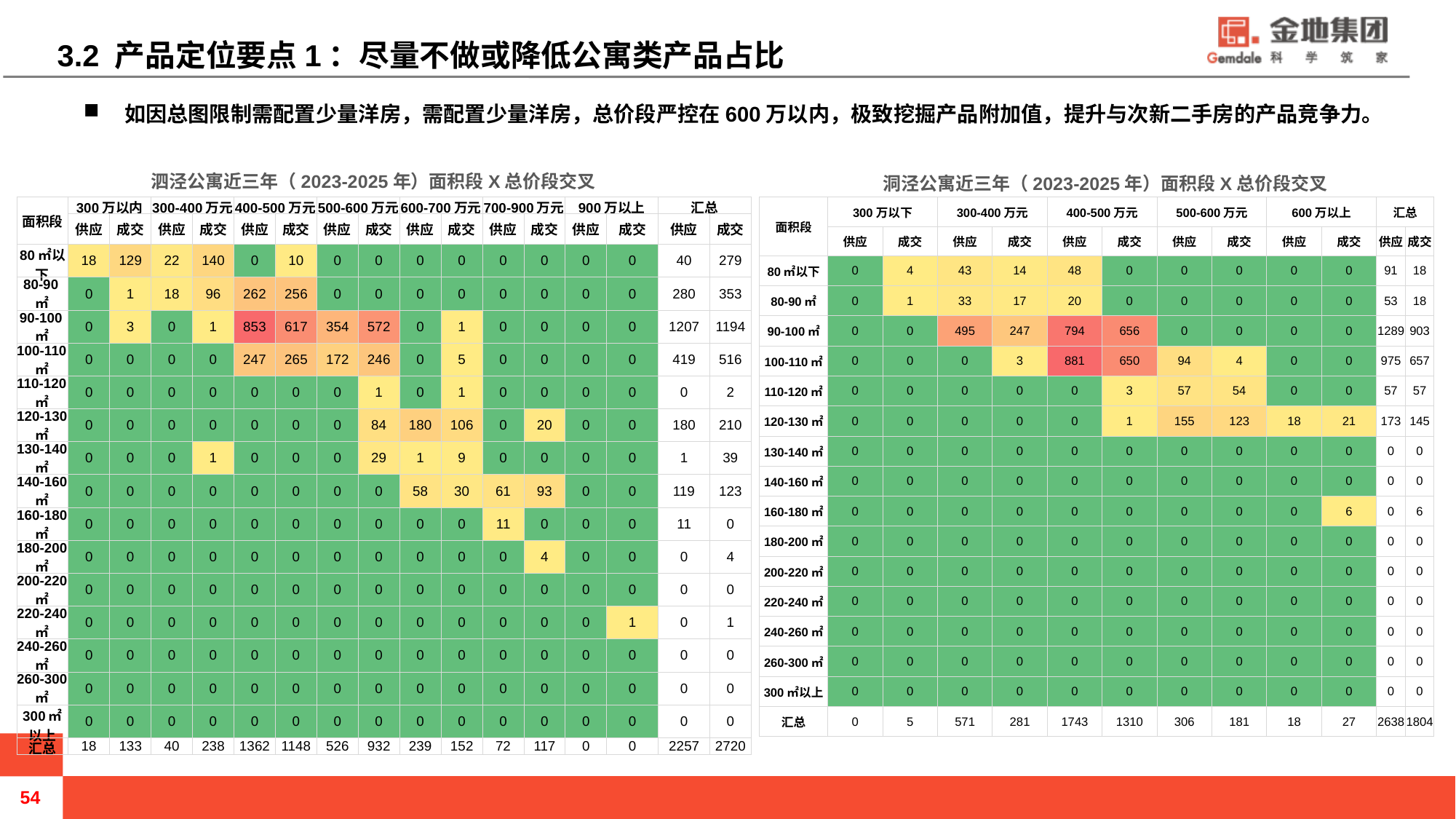

# 3.2 产品定位要点1：尽量不做或降低公寓类产品占比
如因总图限制需配置少量洋房，需配置少量洋房，总价段严控在600万以内，极致挖掘产品附加值，提升与次新二手房的产品竞争力。
泗泾公寓近三年（2023-2025年）面积段X总价段交叉
洞泾公寓近三年（2023-2025年）面积段X总价段交叉
| 面积段 | 300万以内 |  | 300-400万元 |  | 400-500万元 |  | 500-600万元 |  | 600-700万元 |  | 700-900万元 |  | 900万以上 |  | 汇总 |  |
| --- | --- | --- | --- | --- | --- | --- | --- | --- | --- | --- | --- | --- | --- | --- | --- | --- |
|  | 供应 | 成交 | 供应 | 成交 | 供应 | 成交 | 供应 | 成交 | 供应 | 成交 | 供应 | 成交 | 供应 | 成交 | 供应 | 成交 |
| 80㎡以下 | 18 | 129 | 22 | 140 | 0 | 10 | 0 | 0 | 0 | 0 | 0 | 0 | 0 | 0 | 40 | 279 |
| 80-90㎡ | 0 | 1 | 18 | 96 | 262 | 256 | 0 | 0 | 0 | 0 | 0 | 0 | 0 | 0 | 280 | 353 |
| 90-100㎡ | 0 | 3 | 0 | 1 | 853 | 617 | 354 | 572 | 0 | 1 | 0 | 0 | 0 | 0 | 1207 | 1194 |
| 100-110㎡ | 0 | 0 | 0 | 0 | 247 | 265 | 172 | 246 | 0 | 5 | 0 | 0 | 0 | 0 | 419 | 516 |
| 110-120㎡ | 0 | 0 | 0 | 0 | 0 | 0 | 0 | 1 | 0 | 1 | 0 | 0 | 0 | 0 | 0 | 2 |
| 120-130㎡ | 0 | 0 | 0 | 0 | 0 | 0 | 0 | 84 | 180 | 106 | 0 | 20 | 0 | 0 | 180 | 210 |
| 130-140㎡ | 0 | 0 | 0 | 1 | 0 | 0 | 0 | 29 | 1 | 9 | 0 | 0 | 0 | 0 | 1 | 39 |
| 140-160㎡ | 0 | 0 | 0 | 0 | 0 | 0 | 0 | 0 | 58 | 30 | 61 | 93 | 0 | 0 | 119 | 123 |
| 160-180㎡ | 0 | 0 | 0 | 0 | 0 | 0 | 0 | 0 | 0 | 0 | 11 | 0 | 0 | 0 | 11 | 0 |
| 180-200㎡ | 0 | 0 | 0 | 0 | 0 | 0 | 0 | 0 | 0 | 0 | 0 | 4 | 0 | 0 | 0 | 4 |
| 200-220㎡ | 0 | 0 | 0 | 0 | 0 | 0 | 0 | 0 | 0 | 0 | 0 | 0 | 0 | 0 | 0 | 0 |
| 220-240㎡ | 0 | 0 | 0 | 0 | 0 | 0 | 0 | 0 | 0 | 0 | 0 | 0 | 0 | 1 | 0 | 1 |
| 240-260㎡ | 0 | 0 | 0 | 0 | 0 | 0 | 0 | 0 | 0 | 0 | 0 | 0 | 0 | 0 | 0 | 0 |
| 260-300㎡ | 0 | 0 | 0 | 0 | 0 | 0 | 0 | 0 | 0 | 0 | 0 | 0 | 0 | 0 | 0 | 0 |
| 300㎡以上 | 0 | 0 | 0 | 0 | 0 | 0 | 0 | 0 | 0 | 0 | 0 | 0 | 0 | 0 | 0 | 0 |
| 汇总 | 18 | 133 | 40 | 238 | 1362 | 1148 | 526 | 932 | 239 | 152 | 72 | 117 | 0 | 0 | 2257 | 2720 |
| 面积段 | 300万以下 |  | 300-400万元 |  | 400-500万元 |  | 500-600万元 |  | 600万以上 |  | 汇总 |  |
| --- | --- | --- | --- | --- | --- | --- | --- | --- | --- | --- | --- | --- |
|  | 供应 | 成交 | 供应 | 成交 | 供应 | 成交 | 供应 | 成交 | 供应 | 成交 | 供应 | 成交 |
| 80㎡以下 | 0 | 4 | 43 | 14 | 48 | 0 | 0 | 0 | 0 | 0 | 91 | 18 |
| 80-90㎡ | 0 | 1 | 33 | 17 | 20 | 0 | 0 | 0 | 0 | 0 | 53 | 18 |
| 90-100㎡ | 0 | 0 | 495 | 247 | 794 | 656 | 0 | 0 | 0 | 0 | 1289 | 903 |
| 100-110㎡ | 0 | 0 | 0 | 3 | 881 | 650 | 94 | 4 | 0 | 0 | 975 | 657 |
| 110-120㎡ | 0 | 0 | 0 | 0 | 0 | 3 | 57 | 54 | 0 | 0 | 57 | 57 |
| 120-130㎡ | 0 | 0 | 0 | 0 | 0 | 1 | 155 | 123 | 18 | 21 | 173 | 145 |
| 130-140㎡ | 0 | 0 | 0 | 0 | 0 | 0 | 0 | 0 | 0 | 0 | 0 | 0 |
| 140-160㎡ | 0 | 0 | 0 | 0 | 0 | 0 | 0 | 0 | 0 | 0 | 0 | 0 |
| 160-180㎡ | 0 | 0 | 0 | 0 | 0 | 0 | 0 | 0 | 0 | 6 | 0 | 6 |
| 180-200㎡ | 0 | 0 | 0 | 0 | 0 | 0 | 0 | 0 | 0 | 0 | 0 | 0 |
| 200-220㎡ | 0 | 0 | 0 | 0 | 0 | 0 | 0 | 0 | 0 | 0 | 0 | 0 |
| 220-240㎡ | 0 | 0 | 0 | 0 | 0 | 0 | 0 | 0 | 0 | 0 | 0 | 0 |
| 240-260㎡ | 0 | 0 | 0 | 0 | 0 | 0 | 0 | 0 | 0 | 0 | 0 | 0 |
| 260-300㎡ | 0 | 0 | 0 | 0 | 0 | 0 | 0 | 0 | 0 | 0 | 0 | 0 |
| 300㎡以上 | 0 | 0 | 0 | 0 | 0 | 0 | 0 | 0 | 0 | 0 | 0 | 0 |
| 汇总 | 0 | 5 | 571 | 281 | 1743 | 1310 | 306 | 181 | 18 | 27 | 2638 | 1804 |